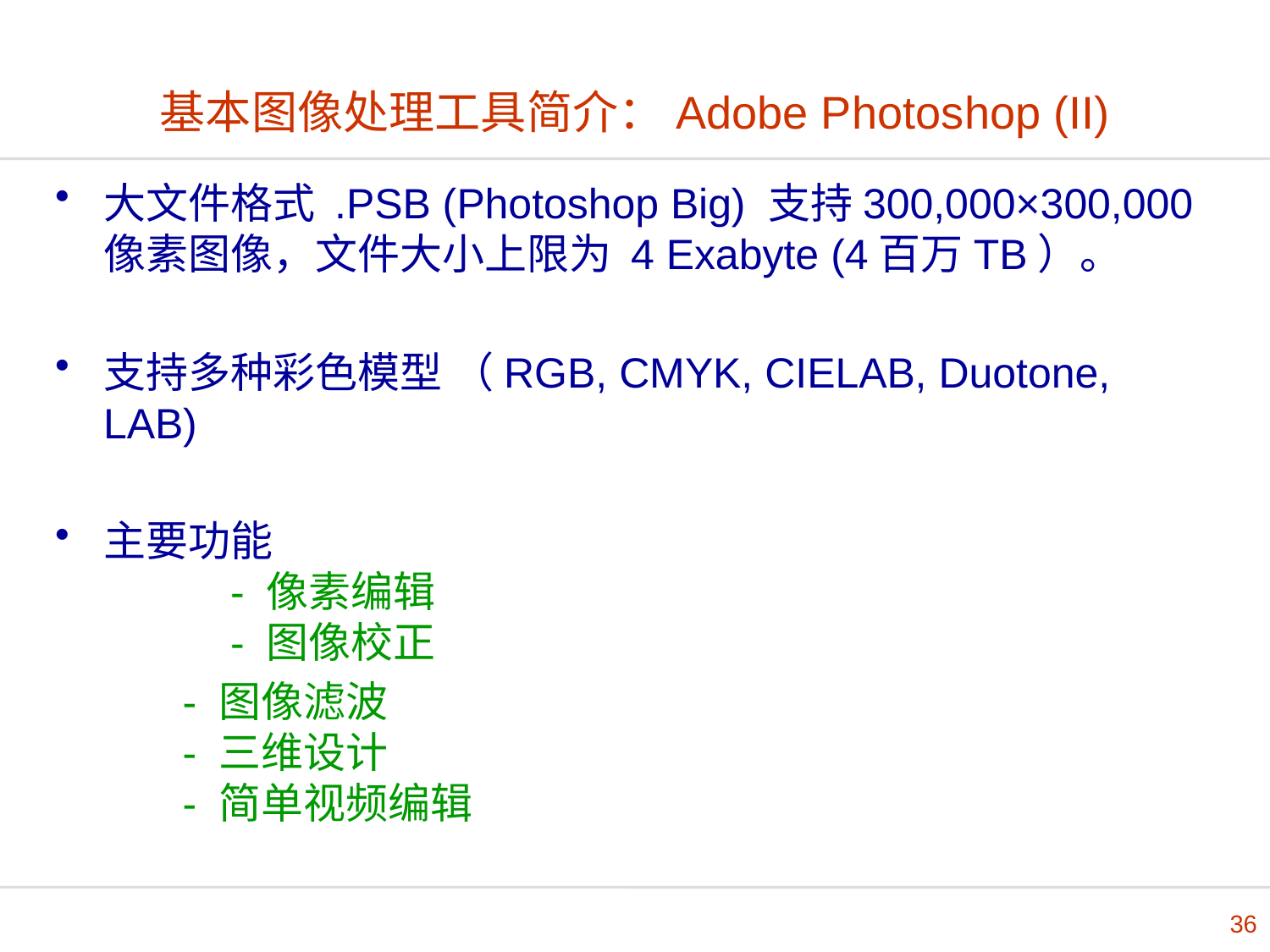

基本图像处理工具简介：Adobe Photoshop (II)
大文件格式 .PSB (Photoshop Big) 支持300,000×300,000像素图像，文件大小上限为 4 Exabyte (4百万TB）。

支持多种彩色模型 （RGB, CMYK, CIELAB, Duotone, LAB)

主要功能
	- 像素编辑
	- 图像校正
	- 图像滤波
	- 三维设计
	- 简单视频编辑

36